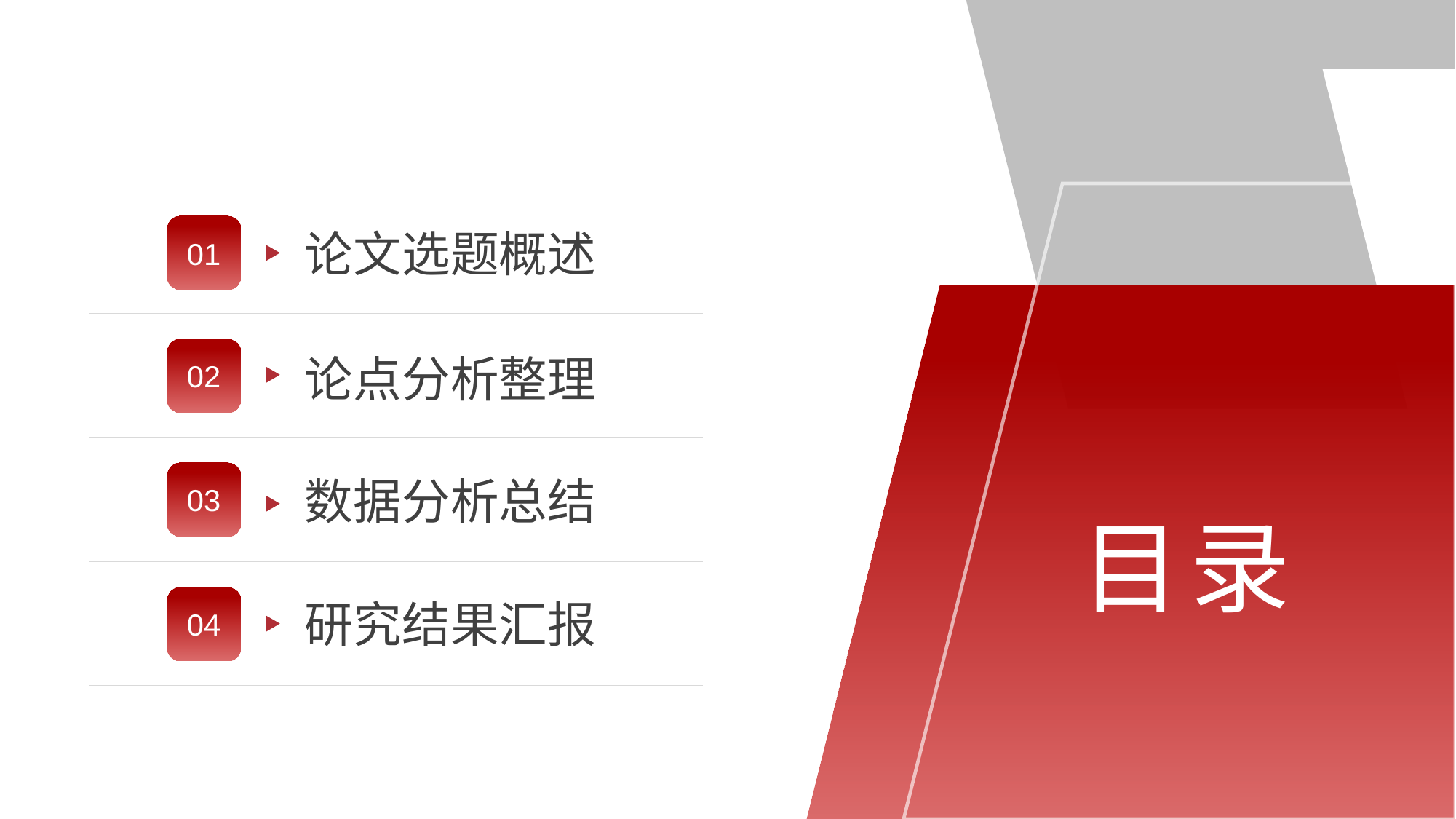

01
论文选题概述

02
论点分析整理

03
数据分析总结

目录
04
研究结果汇报